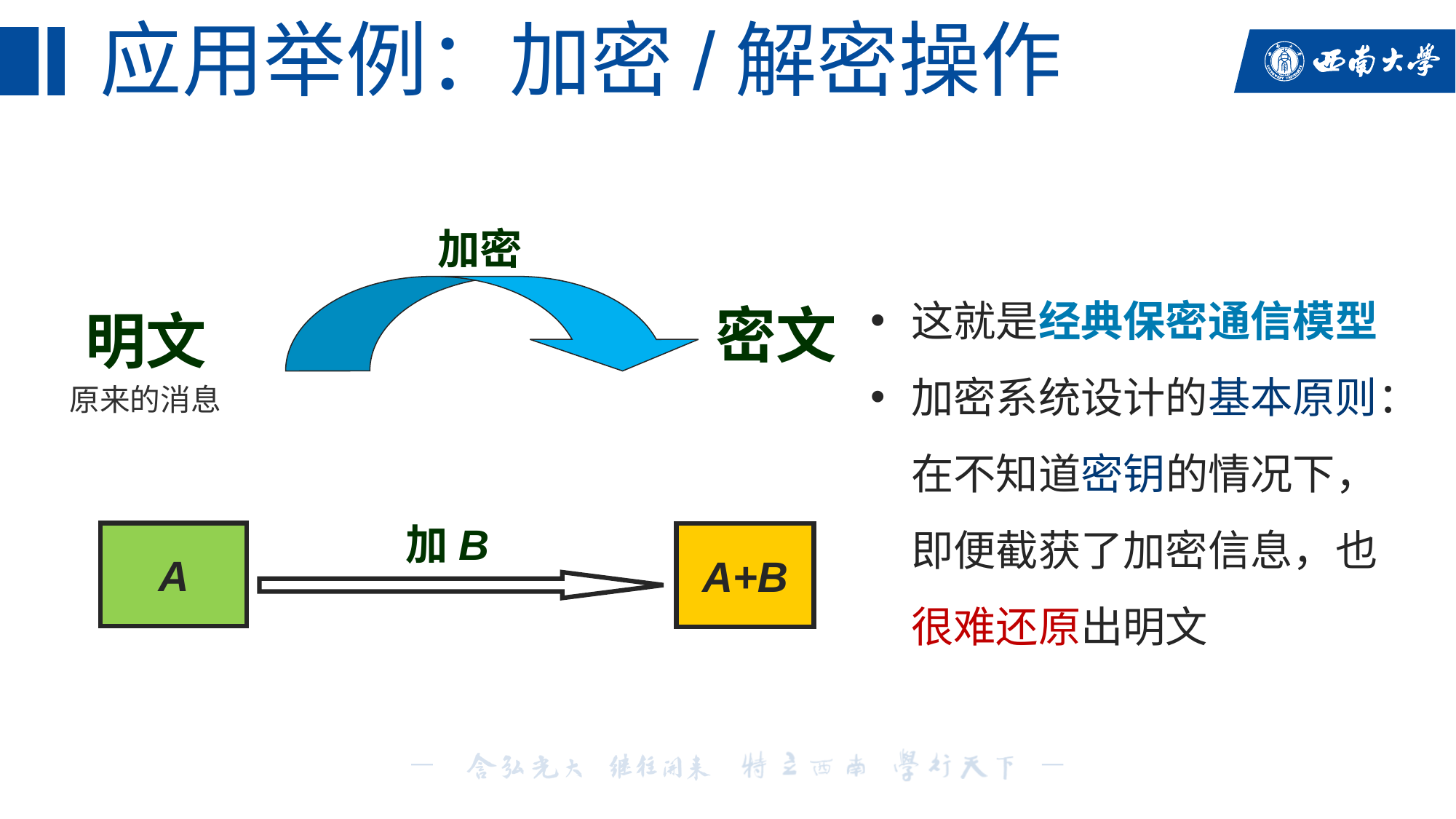

应用举例：加密/解密操作
加密
这就是经典保密通信模型
加密系统设计的基本原则：在不知道密钥的情况下，即便截获了加密信息，也很难还原出明文

密文
明文
原来的消息
加B

A
A+B